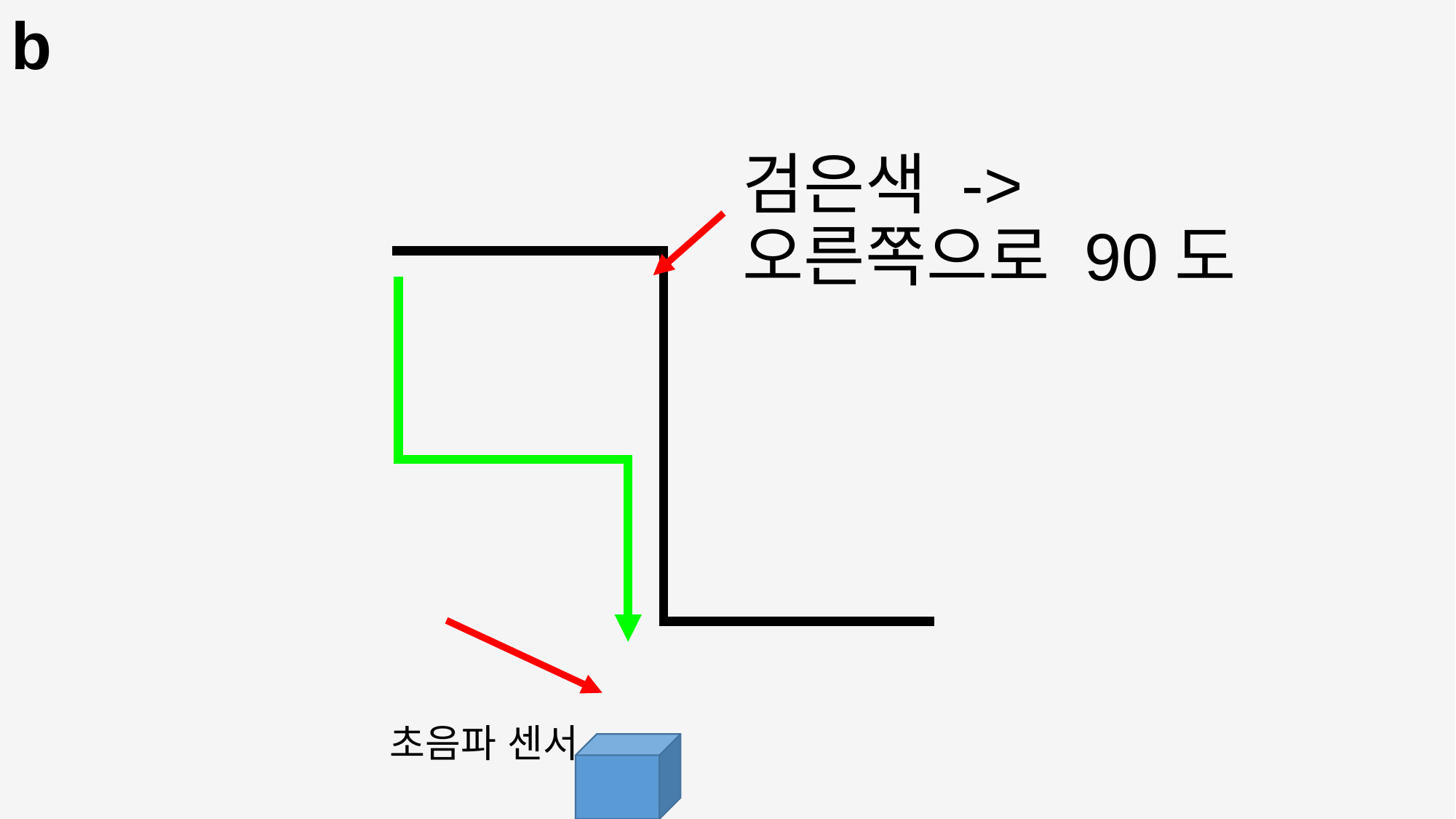

# b
검은색 ->
오른쪽으로 90도
초음파 센서